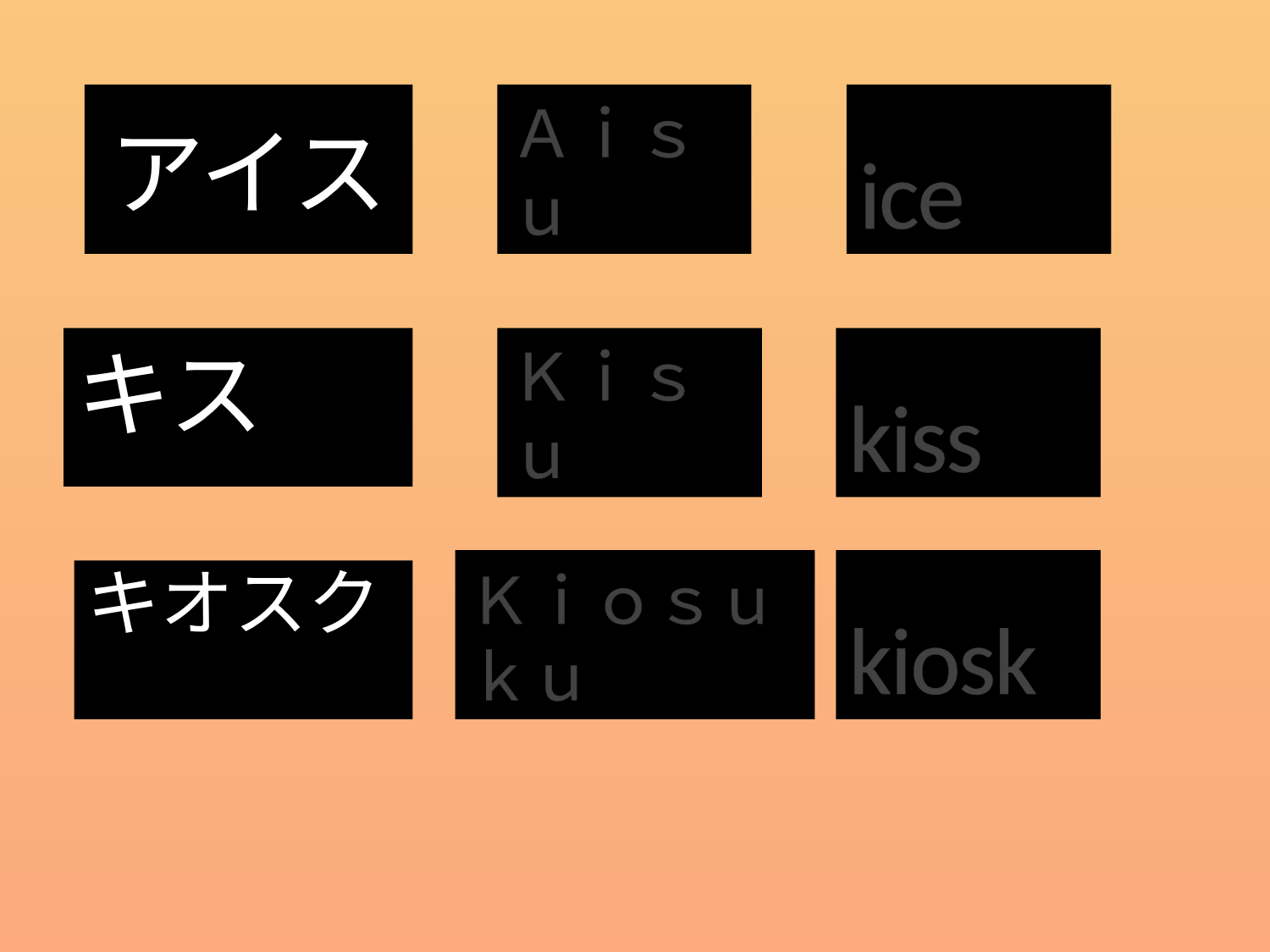

# アイス
Ａｉｓｕ
ice
キス
Ｋｉｓｕ
kiss
Ｋｉｏｓｕｋｕ
kiosk
キオスク